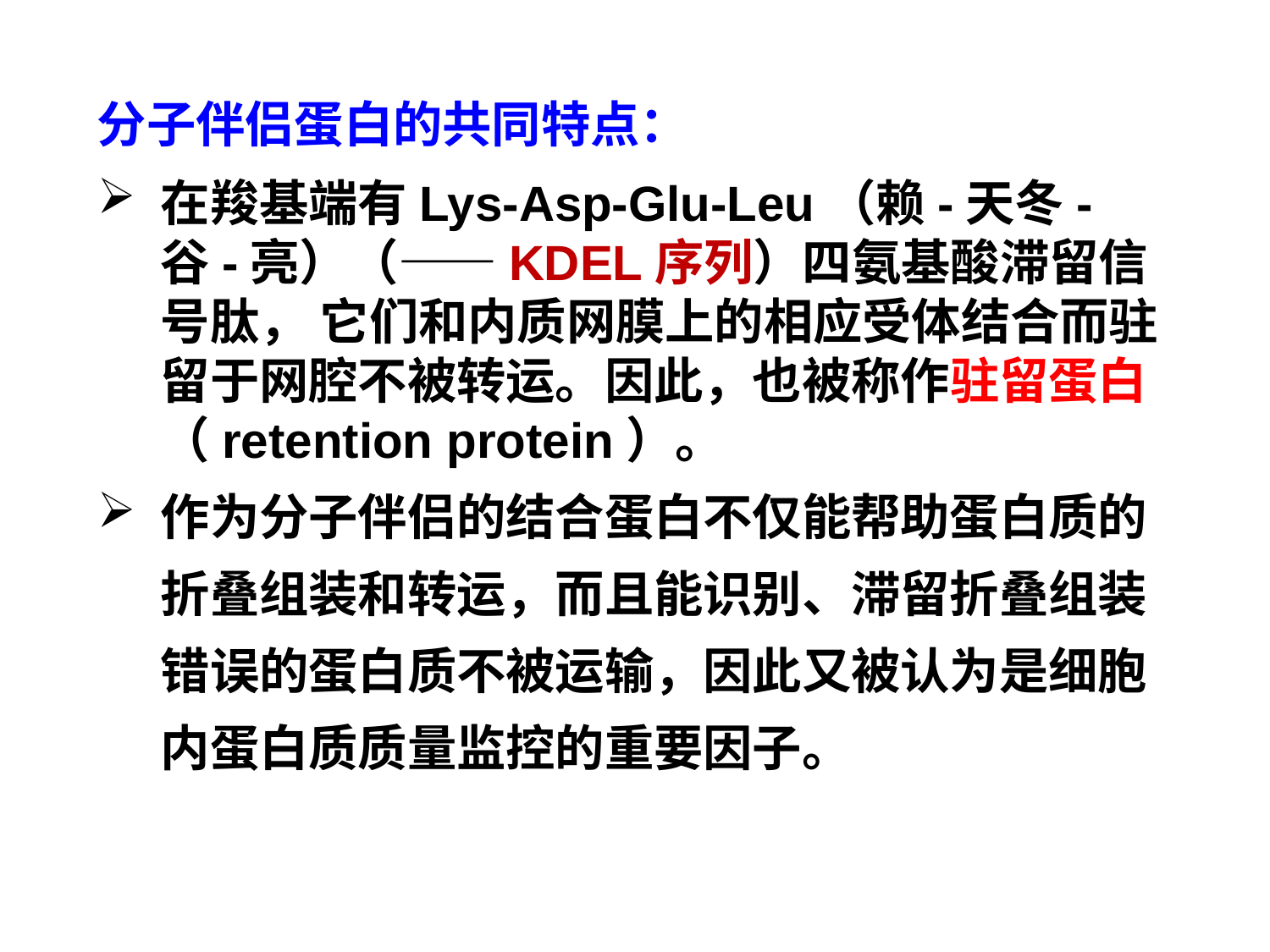

分子伴侣蛋白的共同特点：
在羧基端有Lys-Asp-Glu-Leu（赖-天冬-谷-亮）（——KDEL序列）四氨基酸滞留信号肽， 它们和内质网膜上的相应受体结合而驻留于网腔不被转运。因此，也被称作驻留蛋白（retention protein）。
作为分子伴侣的结合蛋白不仅能帮助蛋白质的折叠组装和转运，而且能识别、滞留折叠组装错误的蛋白质不被运输，因此又被认为是细胞内蛋白质质量监控的重要因子。